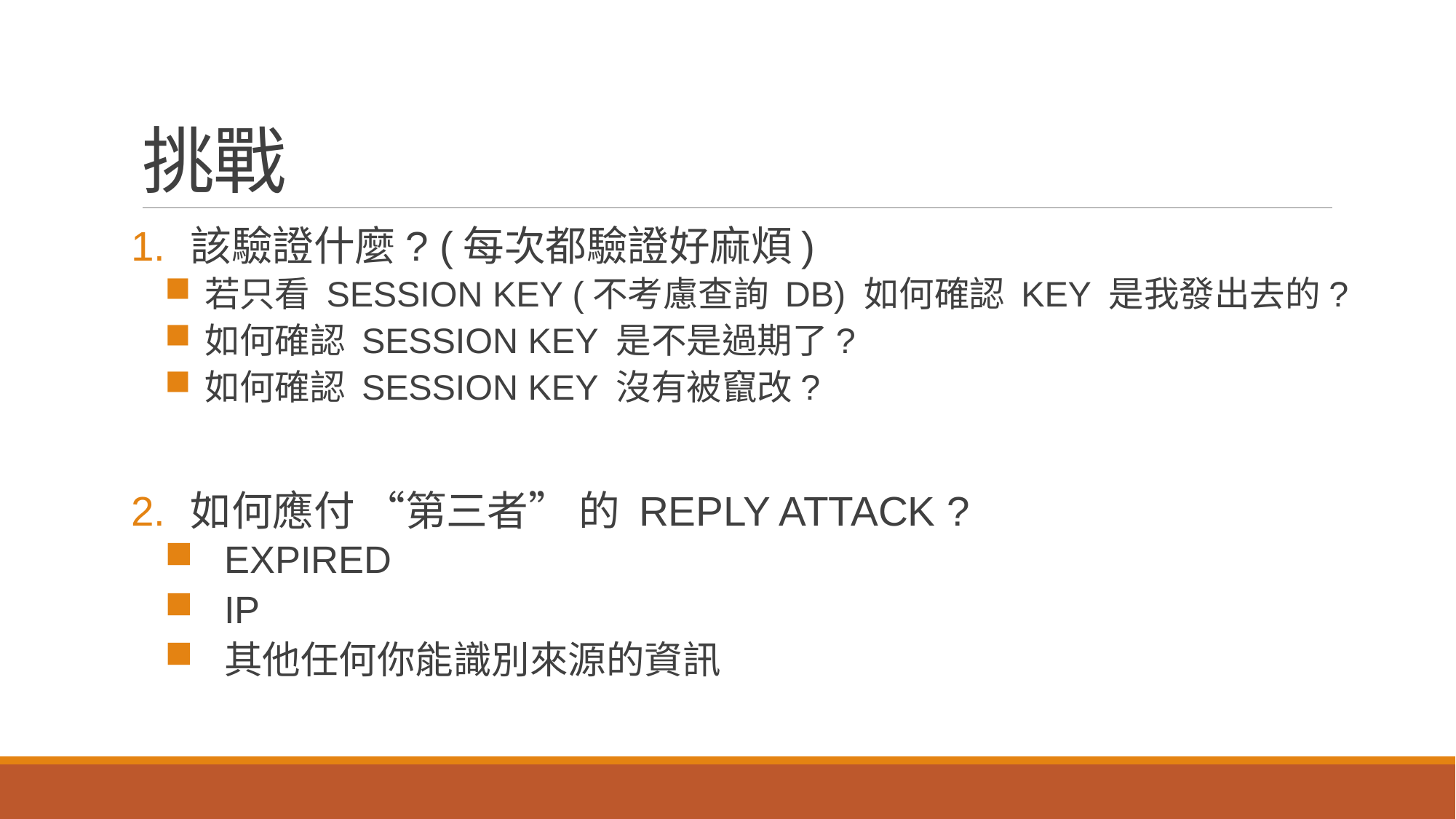

# 挑戰
該驗證什麼? (每次都驗證好麻煩)
若只看 SESSION KEY (不考慮查詢 DB) 如何確認 KEY 是我發出去的?
如何確認 SESSION KEY 是不是過期了?
如何確認 SESSION KEY 沒有被竄改?

如何應付 “第三者” 的 REPLY ATTACK ?
EXPIRED
IP
其他任何你能識別來源的資訊